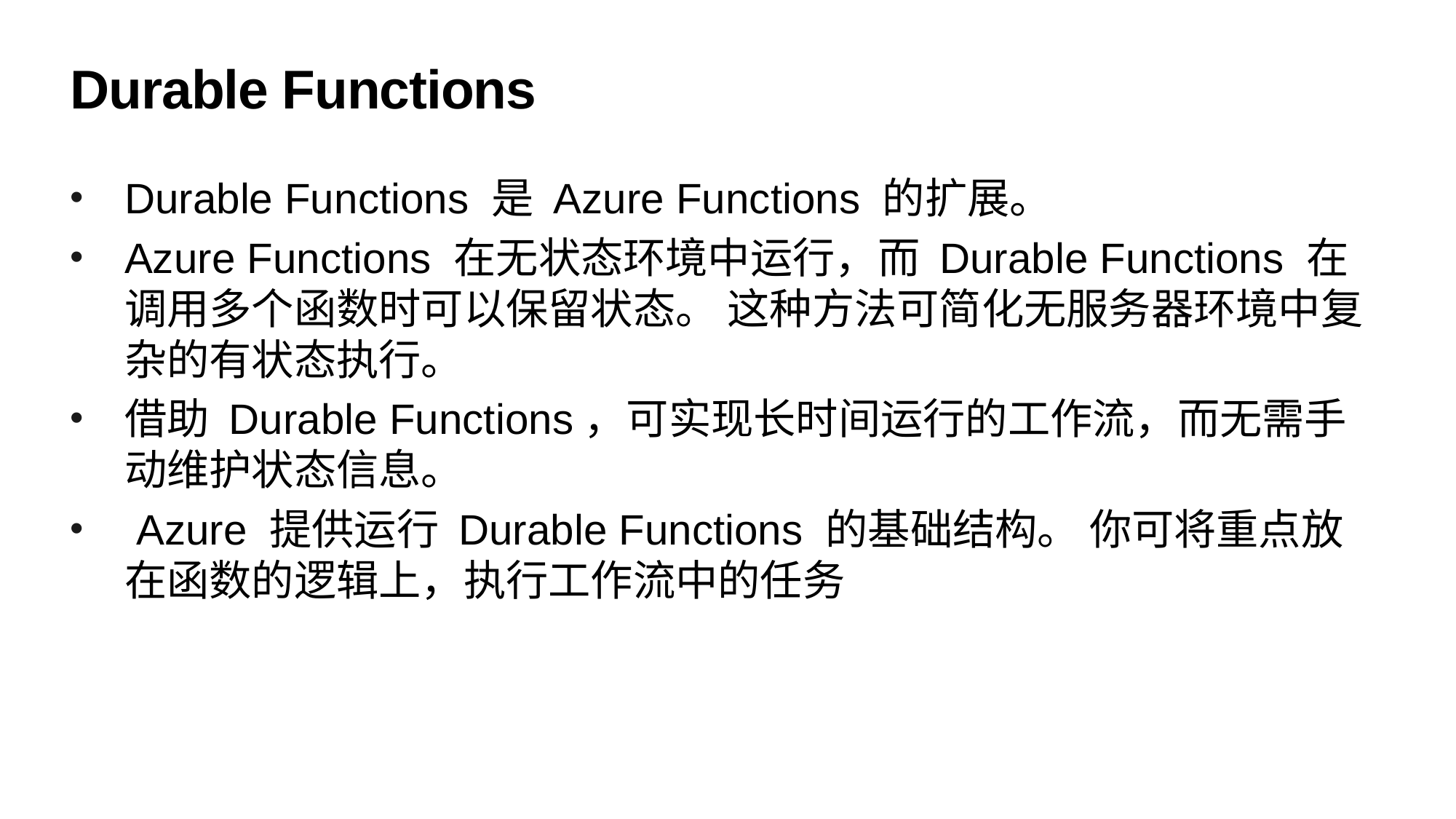

# Durable Functions
Durable Functions 是 Azure Functions 的扩展。
Azure Functions 在无状态环境中运行，而 Durable Functions 在调用多个函数时可以保留状态。 这种方法可简化无服务器环境中复杂的有状态执行。
借助 Durable Functions，可实现长时间运行的工作流，而无需手动维护状态信息。
 Azure 提供运行 Durable Functions 的基础结构。 你可将重点放在函数的逻辑上，执行工作流中的任务